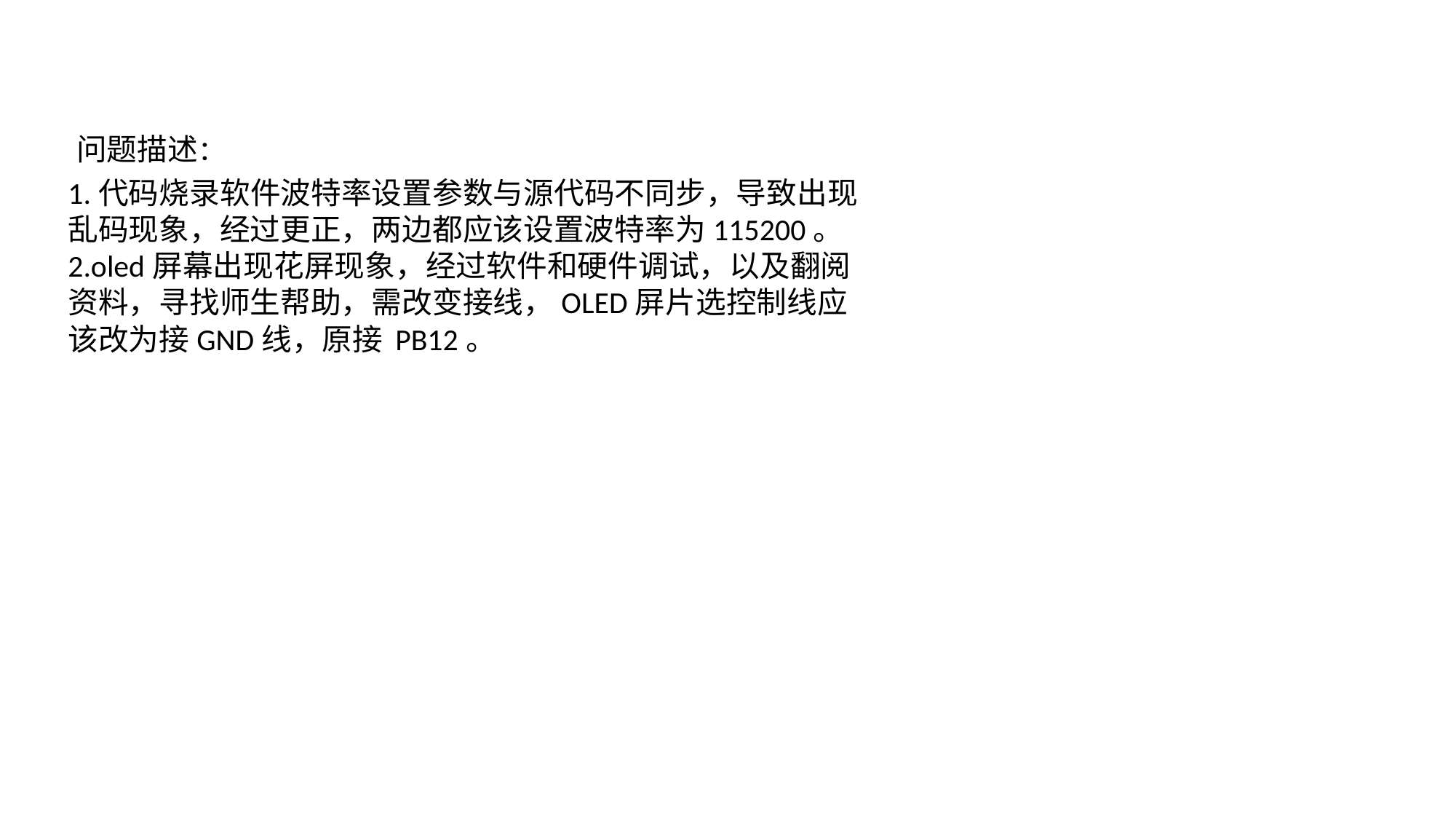

问题描述：
1.代码烧录软件波特率设置参数与源代码不同步，导致出现乱码现象，经过更正，两边都应该设置波特率为115200。2.oled屏幕出现花屏现象，经过软件和硬件调试，以及翻阅资料，寻找师生帮助，需改变接线，OLED屏片选控制线应该改为接GND线，原接	PB12。